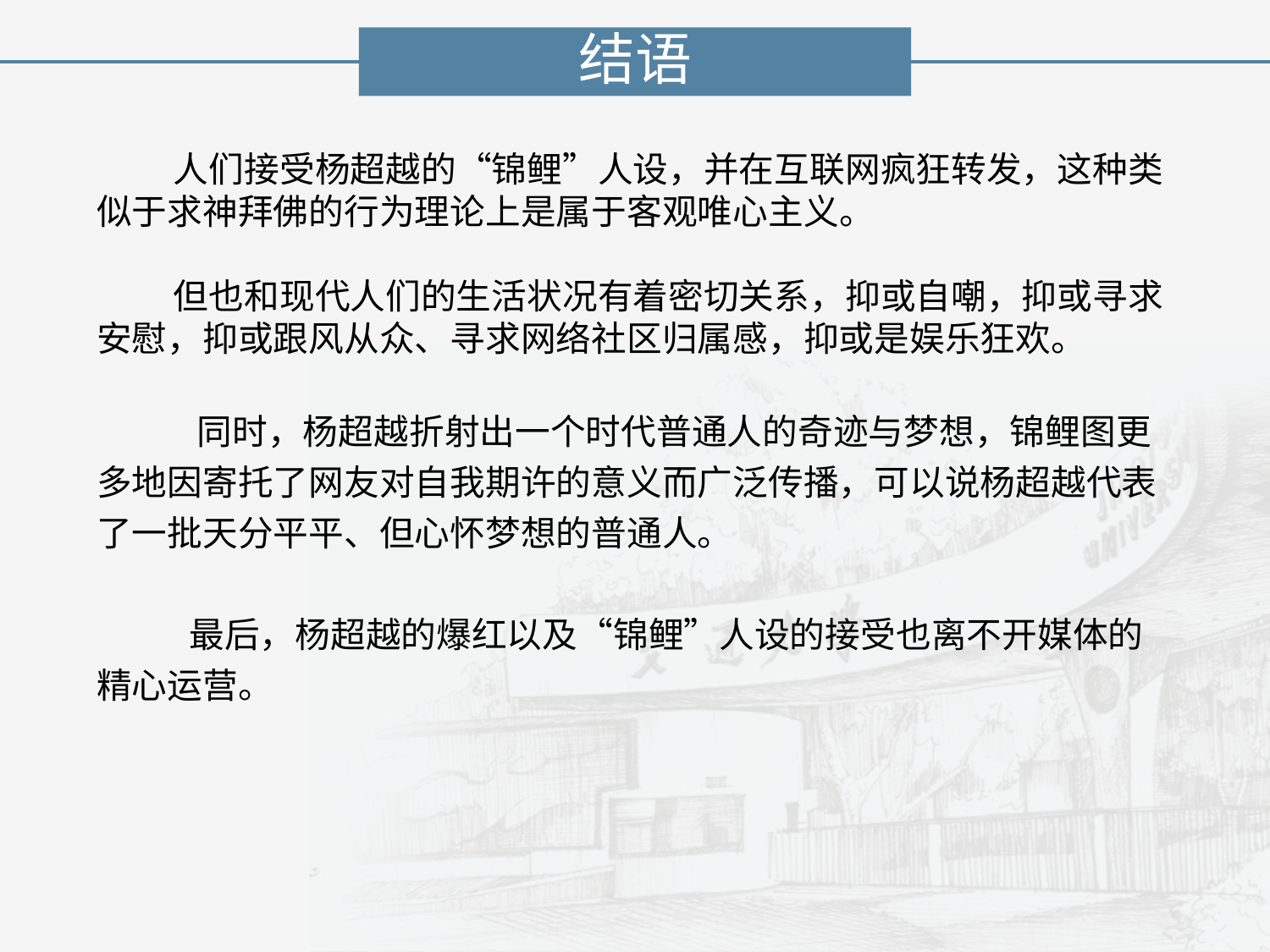

结语
    人们接受杨超越的“锦鲤”人设，并在互联网疯狂转发，这种类似于求神拜佛的行为理论上是属于客观唯心主义。

    但也和现代人们的生活状况有着密切关系，抑或自嘲，抑或寻求安慰，抑或跟风从众、寻求网络社区归属感，抑或是娱乐狂欢。

       同时，杨超越折射出一个时代普通人的奇迹与梦想，锦鲤图更多地因寄托了网友对自我期许的意义而广泛传播，可以说杨超越代表了一批天分平平、但心怀梦想的普通人。

      最后，杨超越的爆红以及“锦鲤”人设的接受也离不开媒体的精心运营。